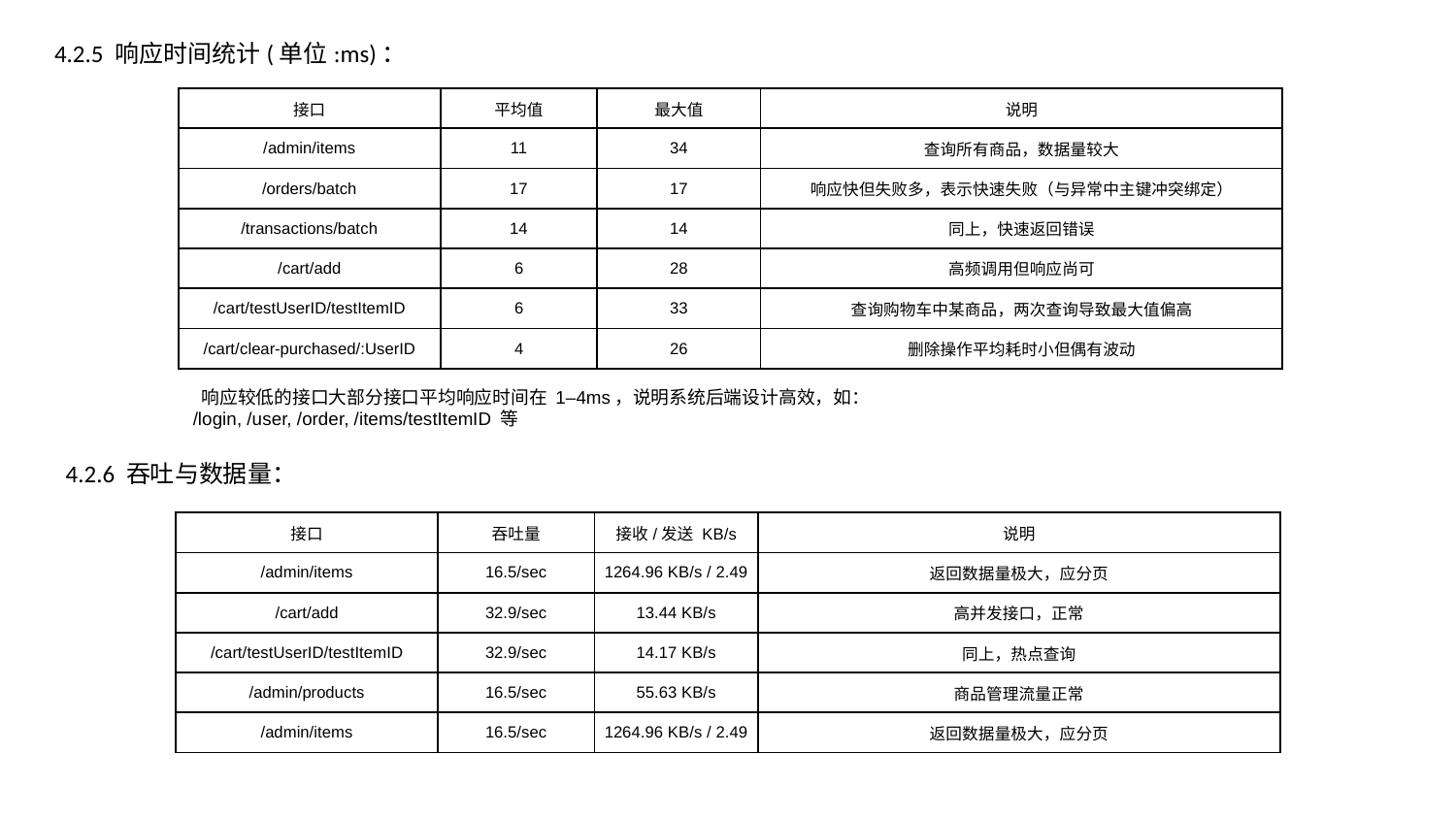

4.2.5 响应时间统计(单位:ms)：
| 接口 | 平均值 | 最大值 | 说明 |
| --- | --- | --- | --- |
| /admin/items | 11 | 34 | 查询所有商品，数据量较大 |
| /orders/batch | 17 | 17 | 响应快但失败多，表示快速失败（与异常中主键冲突绑定） |
| /transactions/batch | 14 | 14 | 同上，快速返回错误 |
| /cart/add | 6 | 28 | 高频调用但响应尚可 |
| /cart/testUserID/testItemID | 6 | 33 | 查询购物车中某商品，两次查询导致最大值偏高 |
| /cart/clear-purchased/:UserID | 4 | 26 | 删除操作平均耗时小但偶有波动 |
 响应较低的接口大部分接口平均响应时间在 1–4ms，说明系统后端设计高效，如：
/login, /user, /order, /items/testItemID 等
4.2.6 吞吐与数据量：
| 接口 | 吞吐量 | 接收/发送 KB/s | 说明 |
| --- | --- | --- | --- |
| /admin/items | 16.5/sec | 1264.96 KB/s / 2.49 | 返回数据量极大，应分页 |
| /cart/add | 32.9/sec | 13.44 KB/s | 高并发接口，正常 |
| /cart/testUserID/testItemID | 32.9/sec | 14.17 KB/s | 同上，热点查询 |
| /admin/products | 16.5/sec | 55.63 KB/s | 商品管理流量正常 |
| /admin/items | 16.5/sec | 1264.96 KB/s / 2.49 | 返回数据量极大，应分页 |